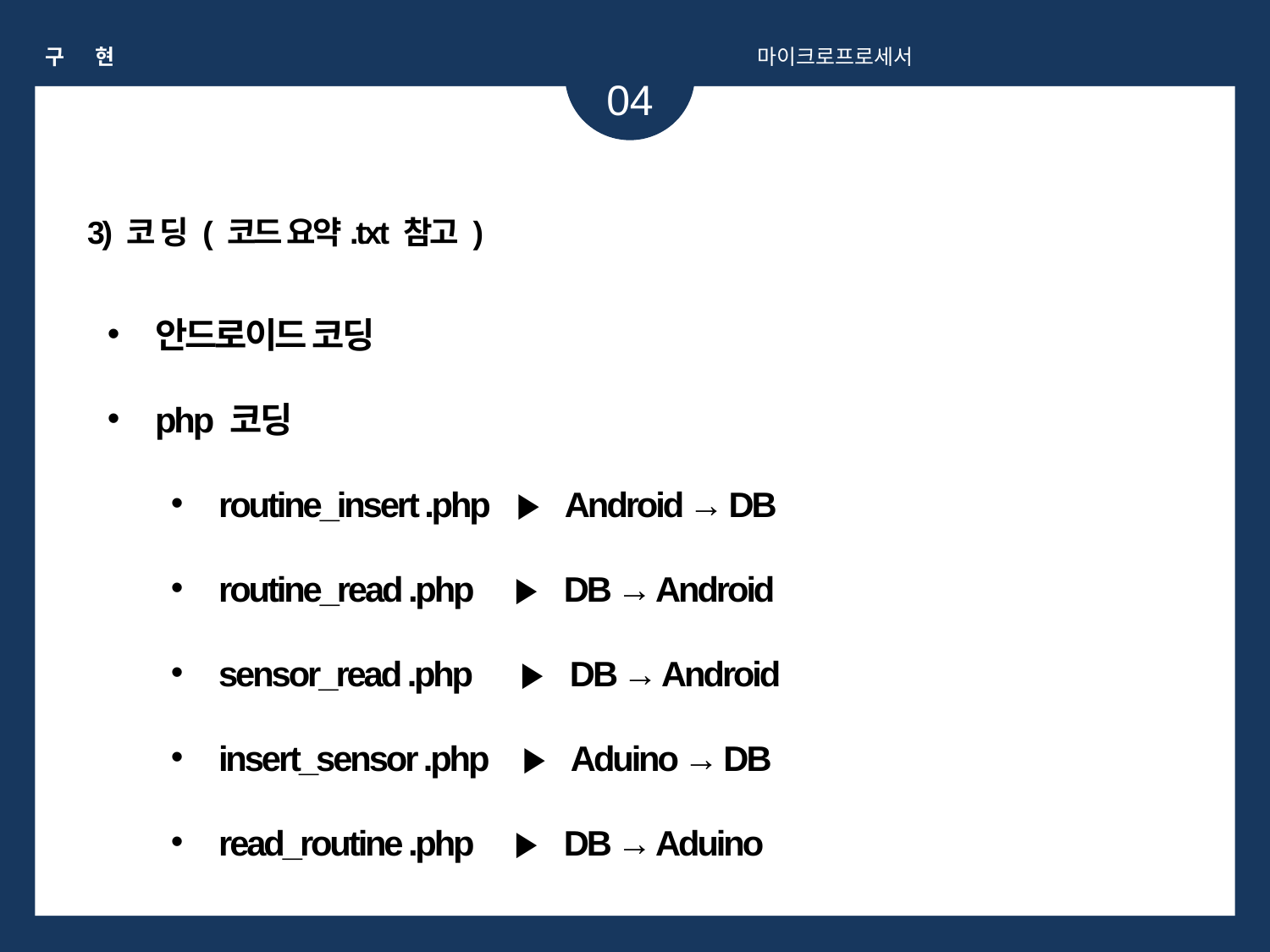

구          현
마이크로프로세서
04

3) 코 딩 ( 코드 요약.txt 참고 )
안드로이드 코딩
php 코딩
routine_insert .php    ▶    Android → DB
routine_read .php      ▶    DB → Android
sensor_read .php       ▶    DB → Android
insert_sensor .php     ▶    Aduino → DB
read_routine .php      ▶    DB → Aduino